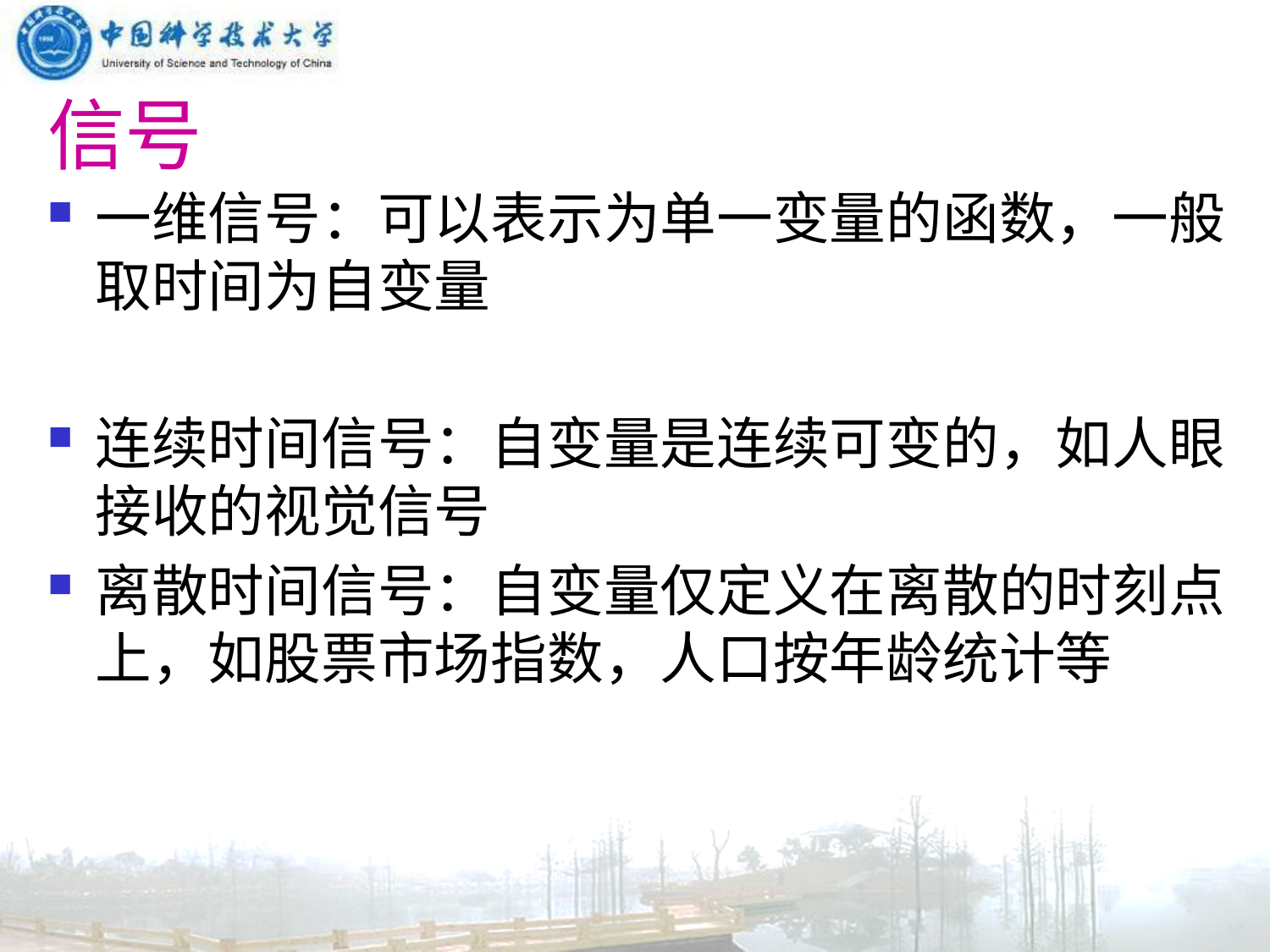

# 信号
一维信号：可以表示为单一变量的函数，一般取时间为自变量

连续时间信号：自变量是连续可变的，如人眼接收的视觉信号
离散时间信号：自变量仅定义在离散的时刻点上，如股票市场指数，人口按年龄统计等